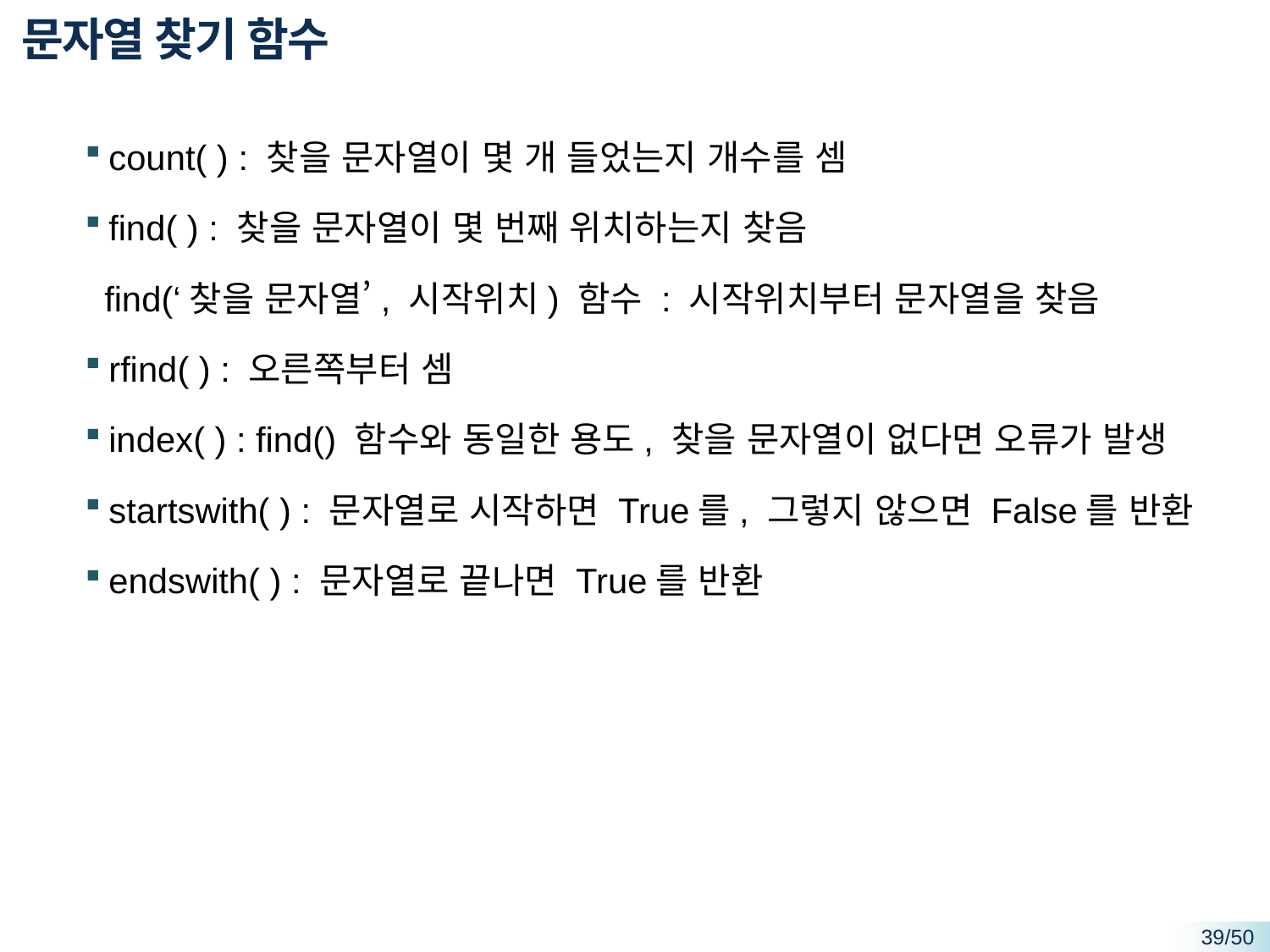

# 문자열 찾기 함수
count( ) : 찾을 문자열이 몇 개 들었는지 개수를 셈
find( ) : 찾을 문자열이 몇 번째 위치하는지 찾음
  find(‘찾을 문자열’, 시작위치) 함수 : 시작위치부터 문자열을 찾음
rfind( ) : 오른쪽부터 셈
index( ) : find() 함수와 동일한 용도, 찾을 문자열이 없다면 오류가 발생
startswith( ) : 문자열로 시작하면 True를, 그렇지 않으면 False를 반환
endswith( ) : 문자열로 끝나면 True를 반환